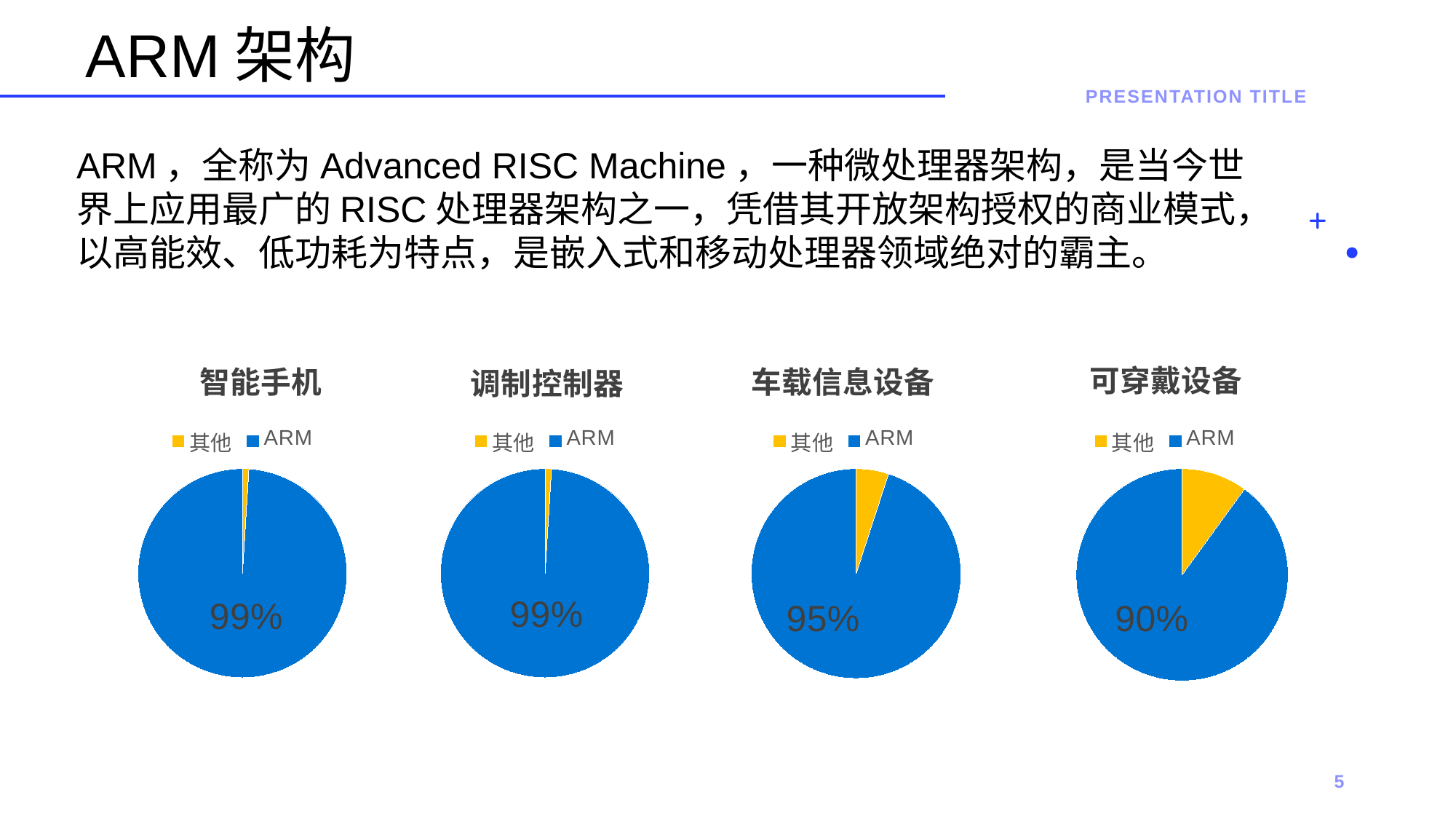

# ARM架构
Presentation Title
ARM，全称为Advanced RISC Machine，一种微处理器架构，是当今世界上应⽤最⼴的RISC处理器架构之⼀，凭借其开放架构授权的商业模式，以高能效、低功耗为特点，是嵌⼊式和移动处理器领域绝对的霸主。

### Chart: 智能手机

| Category | 销售额 |
|---|---|
| 其他 | 0.01 |
| ARM | 0.99 |

### Chart: 调制控制器

| Category | 销售额 |
|---|---|
| 其他 | 0.01 |
| ARM | 0.99 |

### Chart: 车载信息设备

| Category | 销售额 |
|---|---|
| 其他 | 0.05 |
| ARM | 0.95 |

### Chart: 可穿戴设备

| Category | 销售额 |
|---|---|
| 其他 | 0.1 |
| ARM | 0.9 |
5